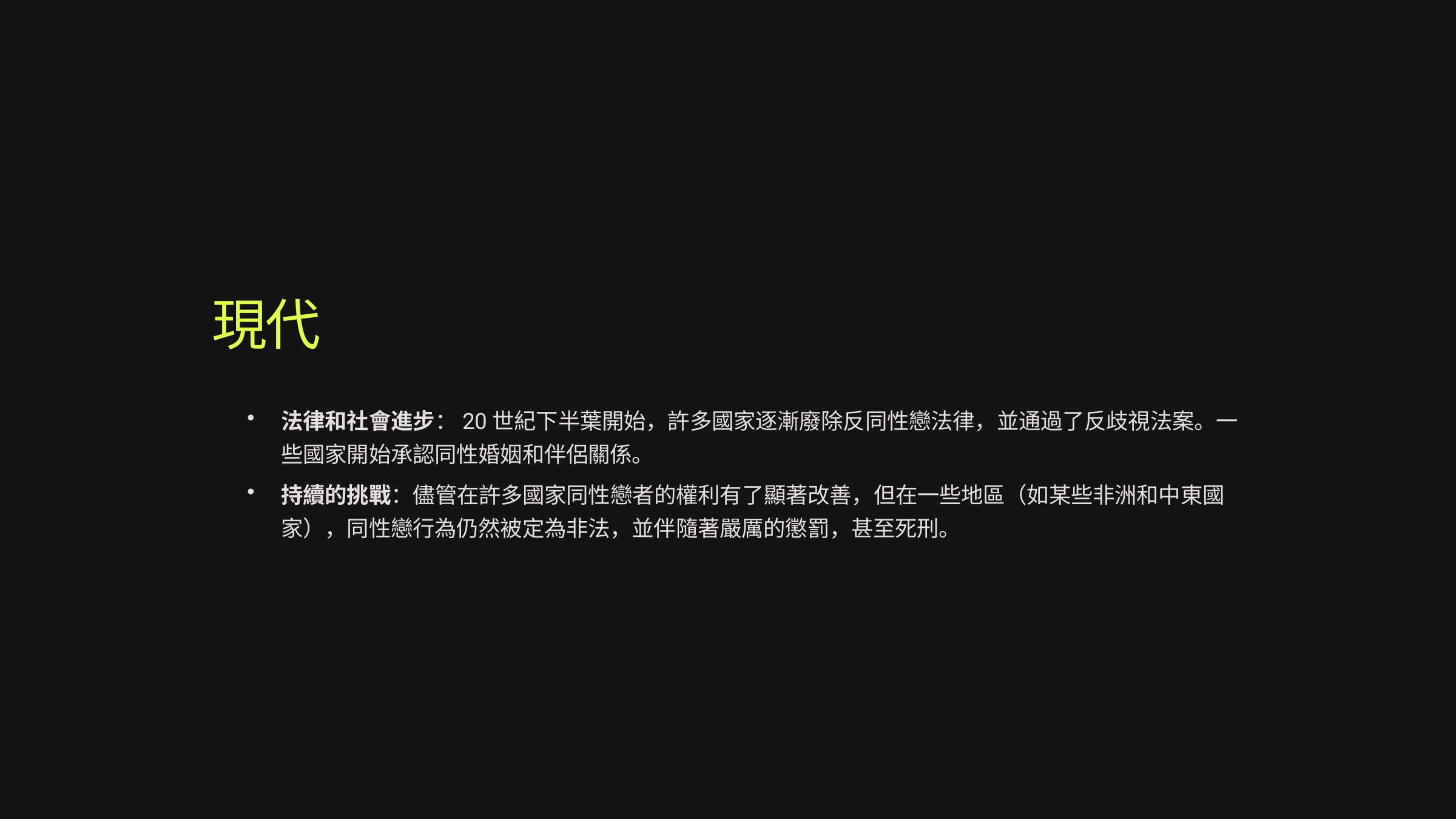

現代
法律和社會進步：20世紀下半葉開始，許多國家逐漸廢除反同性戀法律，並通過了反歧視法案。一些國家開始承認同性婚姻和伴侶關係。
持續的挑戰：儘管在許多國家同性戀者的權利有了顯著改善，但在一些地區（如某些非洲和中東國家），同性戀行為仍然被定為非法，並伴隨著嚴厲的懲罰，甚至死刑。